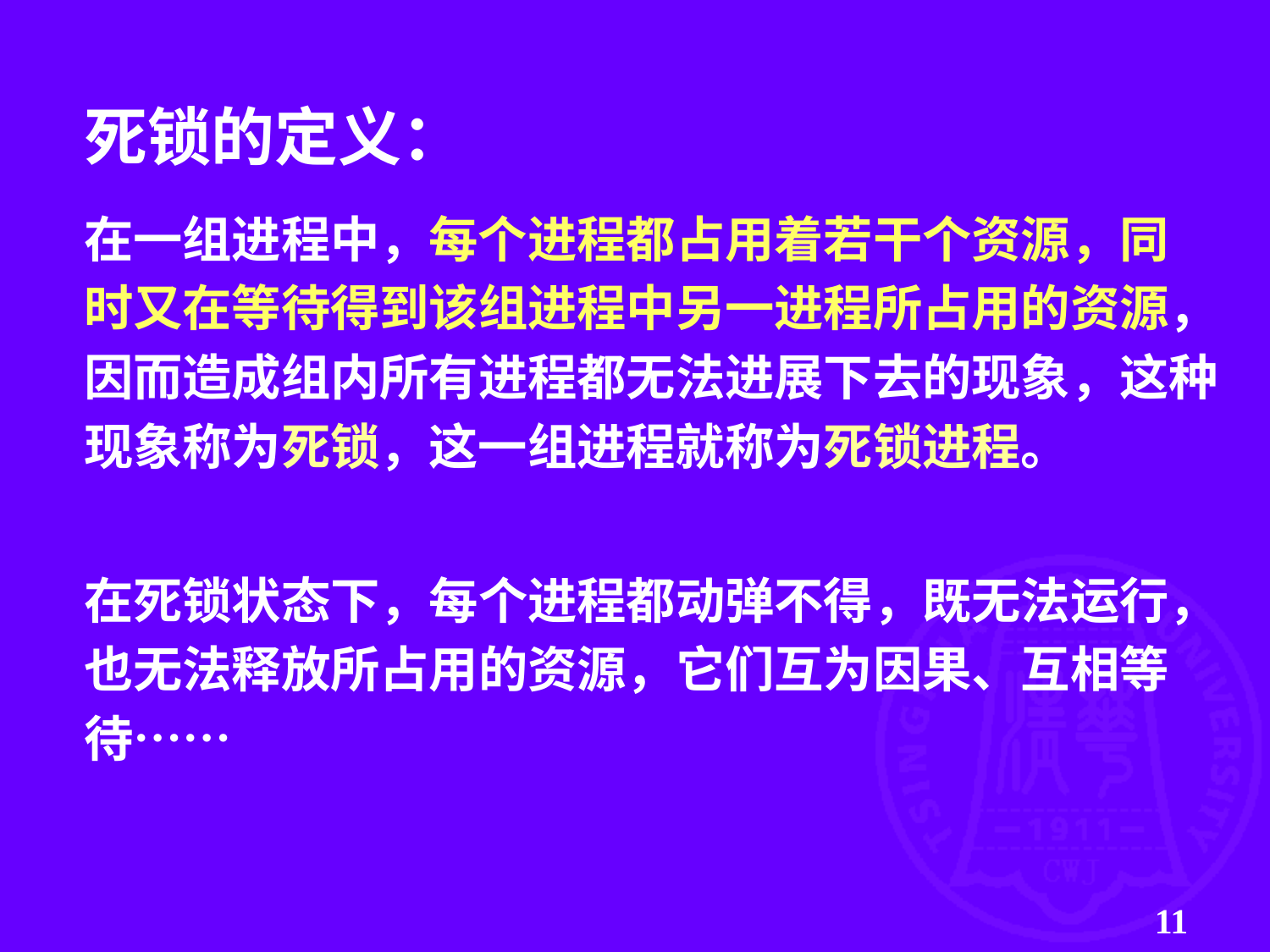

死锁的定义：
在一组进程中，每个进程都占用着若干个资源，同
时又在等待得到该组进程中另一进程所占用的资源，
因而造成组内所有进程都无法进展下去的现象，这种
现象称为死锁，这一组进程就称为死锁进程。
在死锁状态下，每个进程都动弹不得，既无法运行，
也无法释放所占用的资源，它们互为因果、互相等
待……